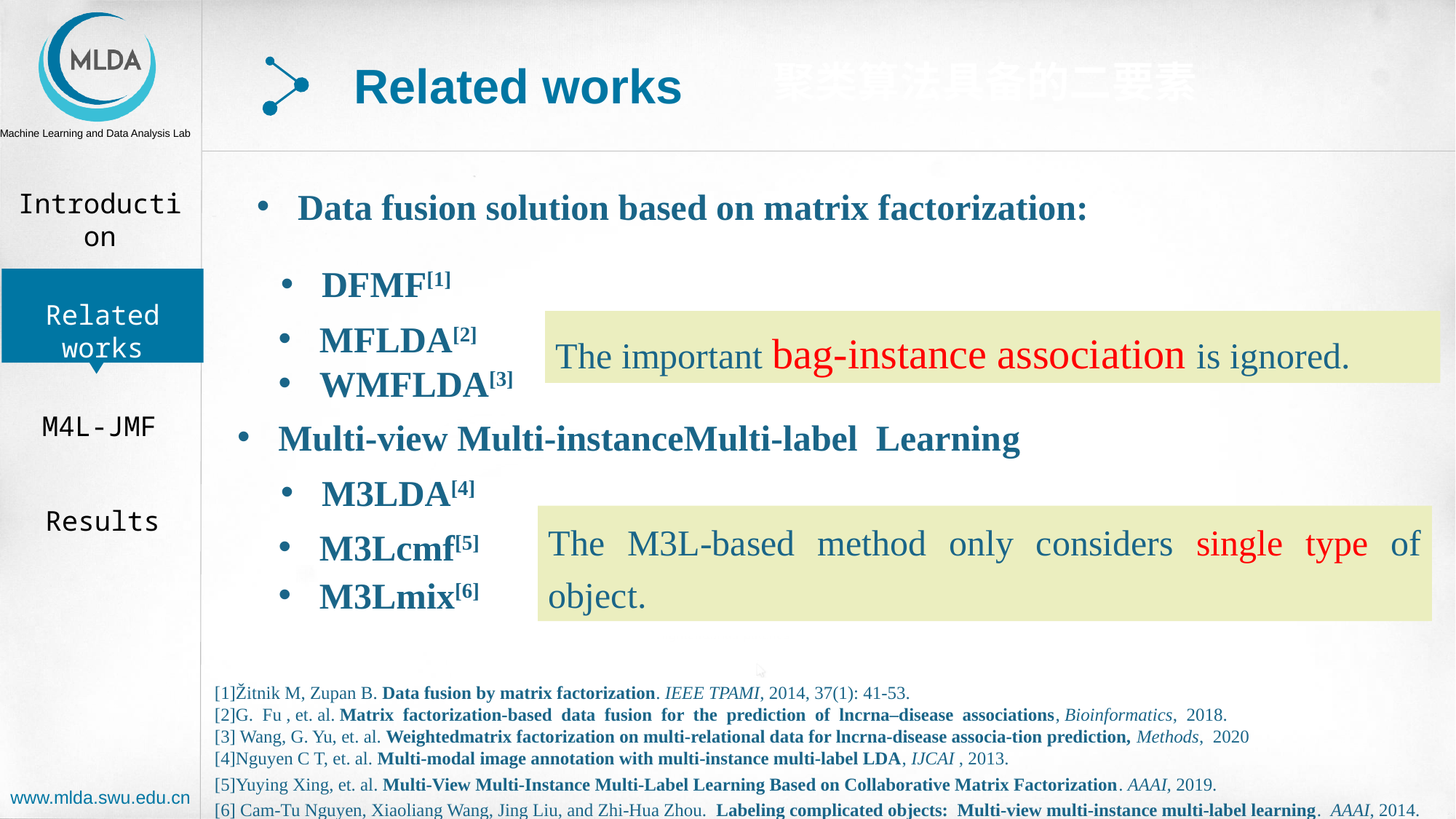

聚类算法具备的二要素
Related works
Data fusion solution based on matrix factorization:
DFMF[1]
The important bag-instance association is ignored.
MFLDA[2]
WMFLDA[3]
Multi-view Multi-instanceMulti-label  Learning
M3LDA[4]
The M3L-based method only considers single type of object.
M3Lcmf[5]
M3Lmix[6]
[1]Žitnik M, Zupan B. Data fusion by matrix factorization. IEEE TPAMI, 2014, 37(1): 41-53.
[2]G.  Fu , et. al. Matrix  factorization-based  data  fusion  for  the  prediction  of  lncrna–disease  associations, Bioinformatics,  2018.
[3] Wang, G. Yu, et. al. Weightedmatrix factorization on multi-relational data for lncrna-disease associa-tion prediction, Methods,  2020
[4]Nguyen C T, et. al. Multi-modal image annotation with multi-instance multi-label LDA, IJCAI , 2013.
[5]Yuying Xing, et. al. Multi-View Multi-Instance Multi-Label Learning Based on Collaborative Matrix Factorization. AAAI, 2019.
[6] Cam-Tu Nguyen, Xiaoliang Wang, Jing Liu, and Zhi-Hua Zhou.  Labeling complicated objects:  Multi-view multi-instance multi-label learning.  AAAI, 2014.